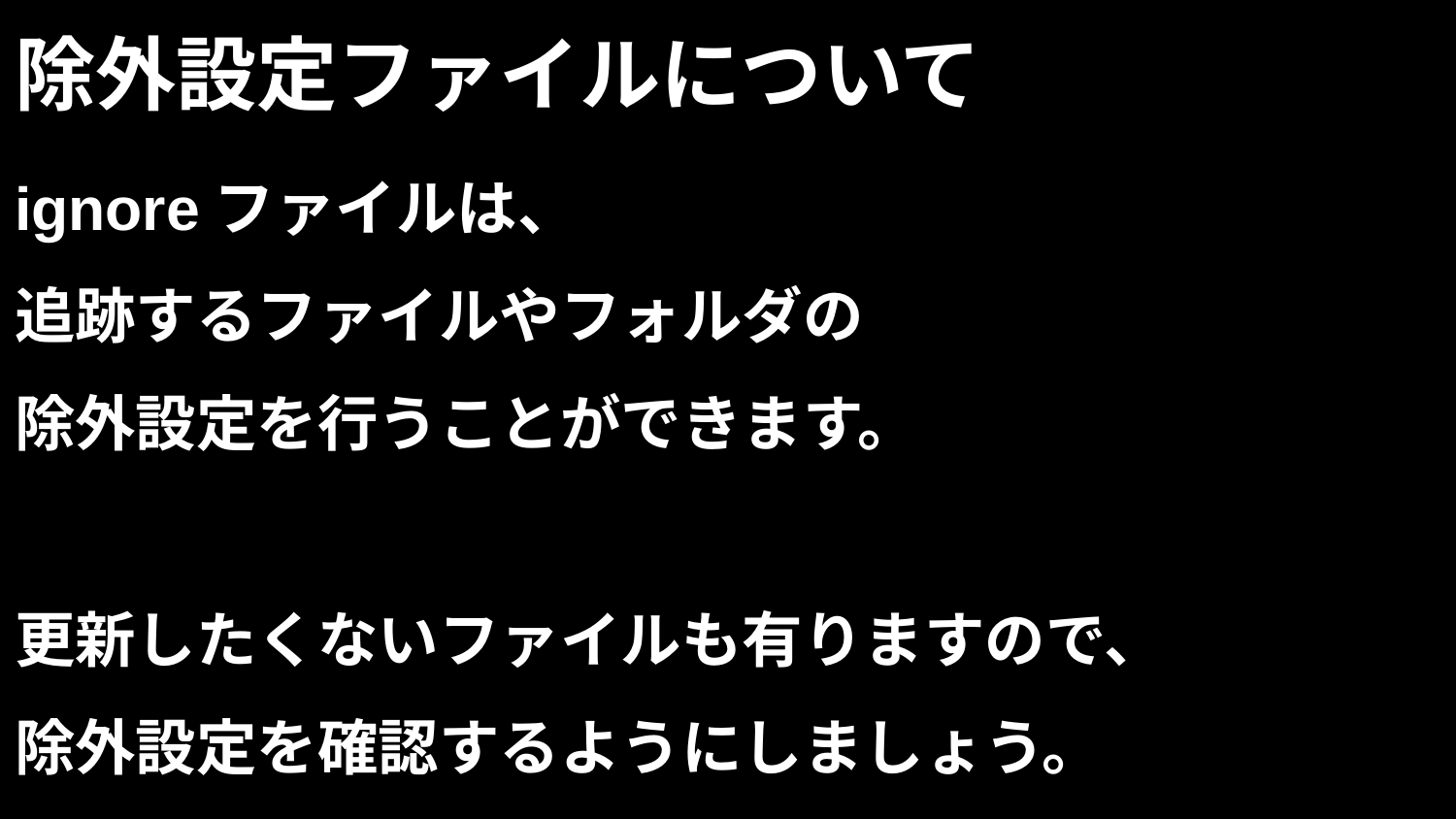

# 除外設定ファイルについて
ignoreファイルは、
追跡するファイルやフォルダの
除外設定を行うことができます。

更新したくないファイルも有りますので、
除外設定を確認するようにしましょう。